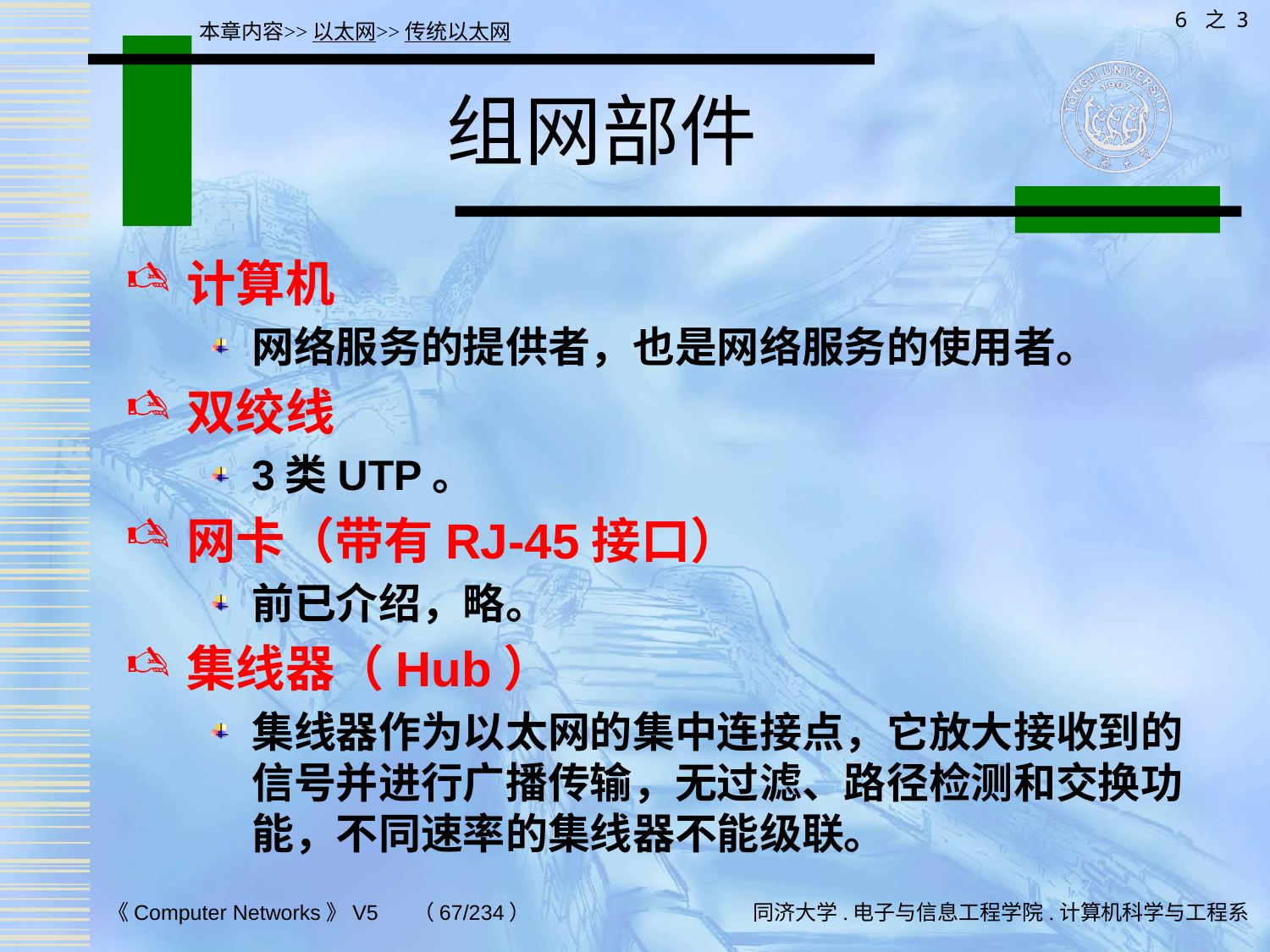

6 之 3
本章内容>>以太网>>传统以太网
# 组网部件
计算机
网络服务的提供者，也是网络服务的使用者。
双绞线
3类UTP。
网卡（带有RJ-45接口）
前已介绍，略。
集线器（Hub）
集线器作为以太网的集中连接点，它放大接收到的信号并进行广播传输，无过滤、路径检测和交换功能，不同速率的集线器不能级联。